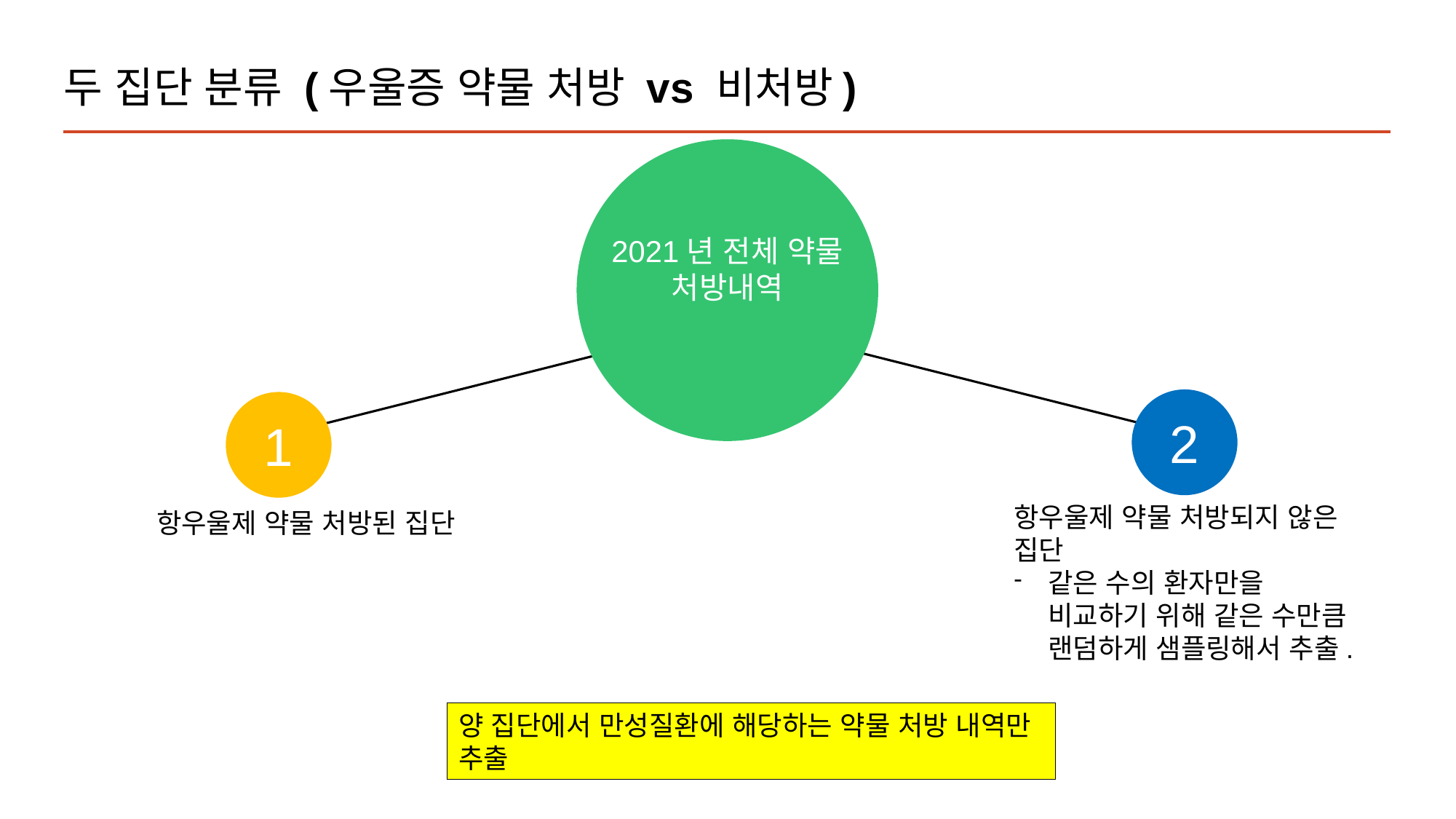

# 두 집단 분류 (우울증 약물 처방 vs 비처방)

2021년 전체 약물 처방내역
2
1
항우울제 약물 처방되지 않은 집단
같은 수의 환자만을 비교하기 위해 같은 수만큼 랜덤하게 샘플링해서 추출.
항우울제 약물 처방된 집단
양 집단에서 만성질환에 해당하는 약물 처방 내역만 추출